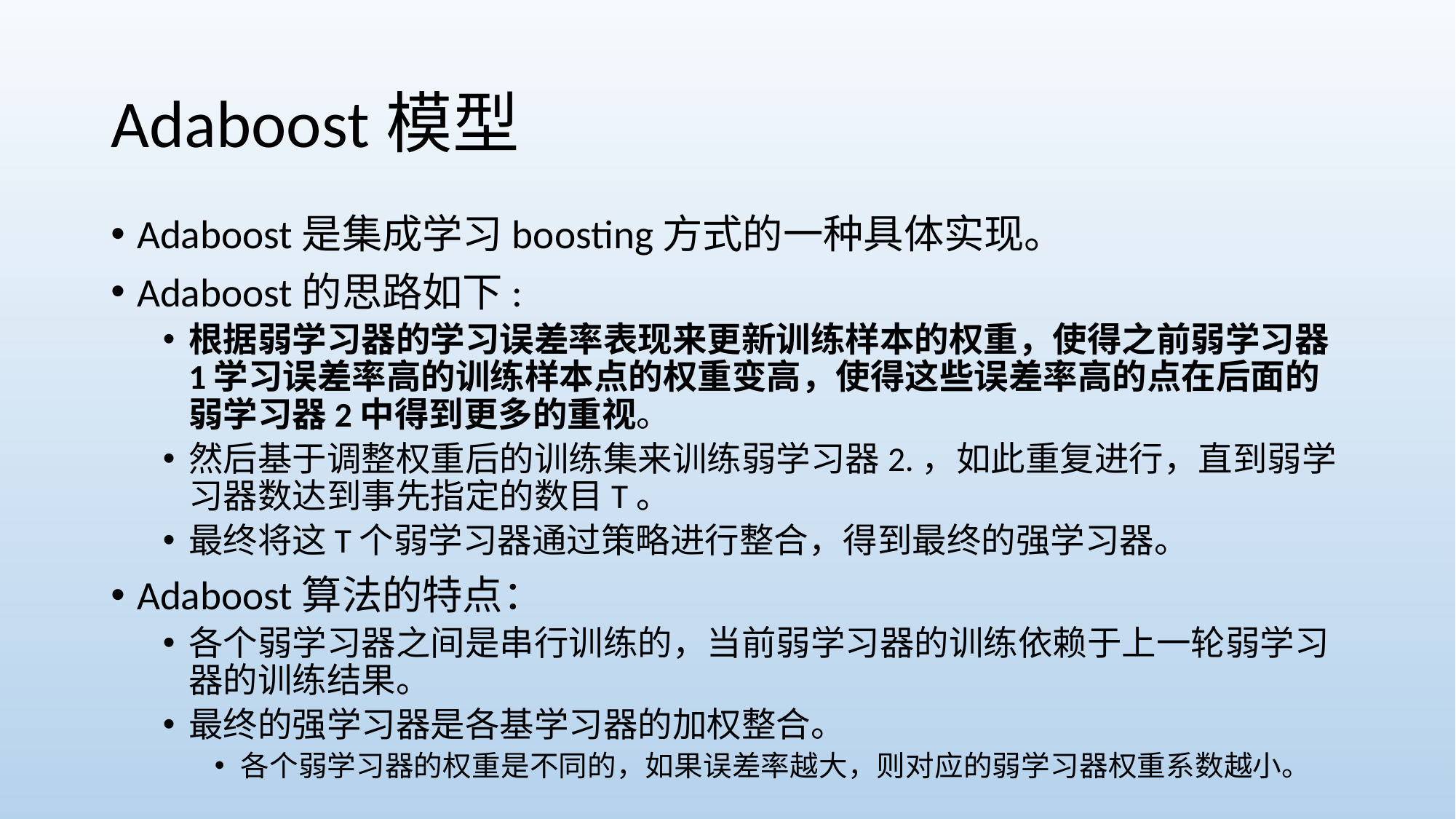

# Adaboost模型
Adaboost是集成学习boosting方式的一种具体实现。
Adaboost的思路如下:
根据弱学习器的学习误差率表现来更新训练样本的权重，使得之前弱学习器1学习误差率高的训练样本点的权重变高，使得这些误差率高的点在后面的弱学习器2中得到更多的重视。
然后基于调整权重后的训练集来训练弱学习器2.，如此重复进行，直到弱学习器数达到事先指定的数目T。
最终将这T个弱学习器通过策略进行整合，得到最终的强学习器。
Adaboost算法的特点：
各个弱学习器之间是串行训练的，当前弱学习器的训练依赖于上一轮弱学习器的训练结果。
最终的强学习器是各基学习器的加权整合。
各个弱学习器的权重是不同的，如果误差率越大，则对应的弱学习器权重系数越小。